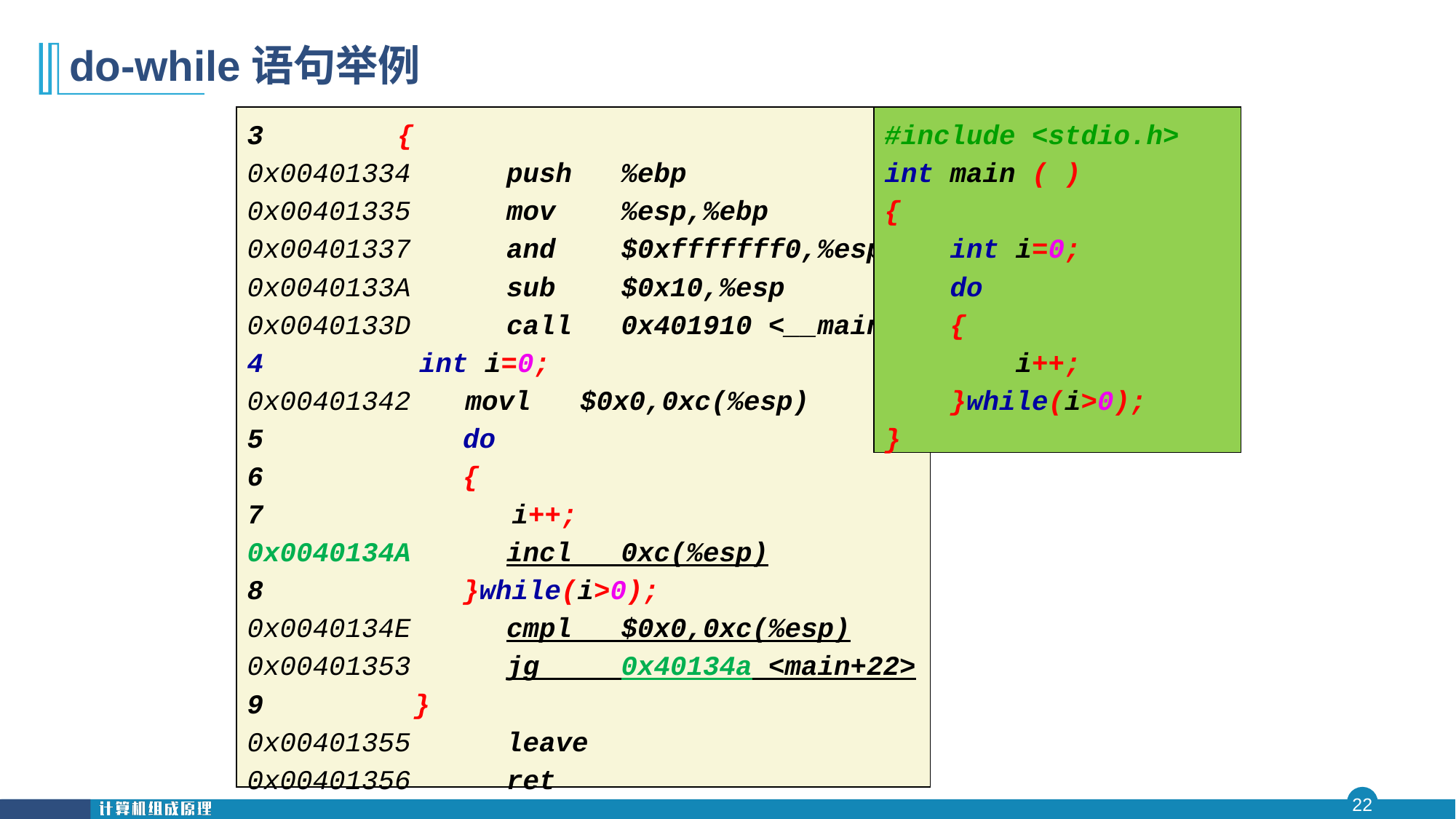

# do-while语句举例
#include <stdio.h>
int main ( )
{
    int i=0;
    do
    {
        i++;
    }while(i>0);
}
3  	{
0x00401334	push   %ebp
0x00401335	mov    %esp,%ebp
0x00401337	and    $0xfffffff0,%esp
0x0040133A	sub    $0x10,%esp
0x0040133D	call   0x401910 <__main>
        int i=0;
0x00401342	movl   $0x0,0xc(%esp)
5  	    do
6  	    {
7  	       i++;
0x0040134A	incl   0xc(%esp)
8  	    }while(i>0);
0x0040134E	cmpl   $0x0,0xc(%esp)
0x00401353	jg     0x40134a <main+22>
9  	 }
0x00401355	leave
0x00401356	ret